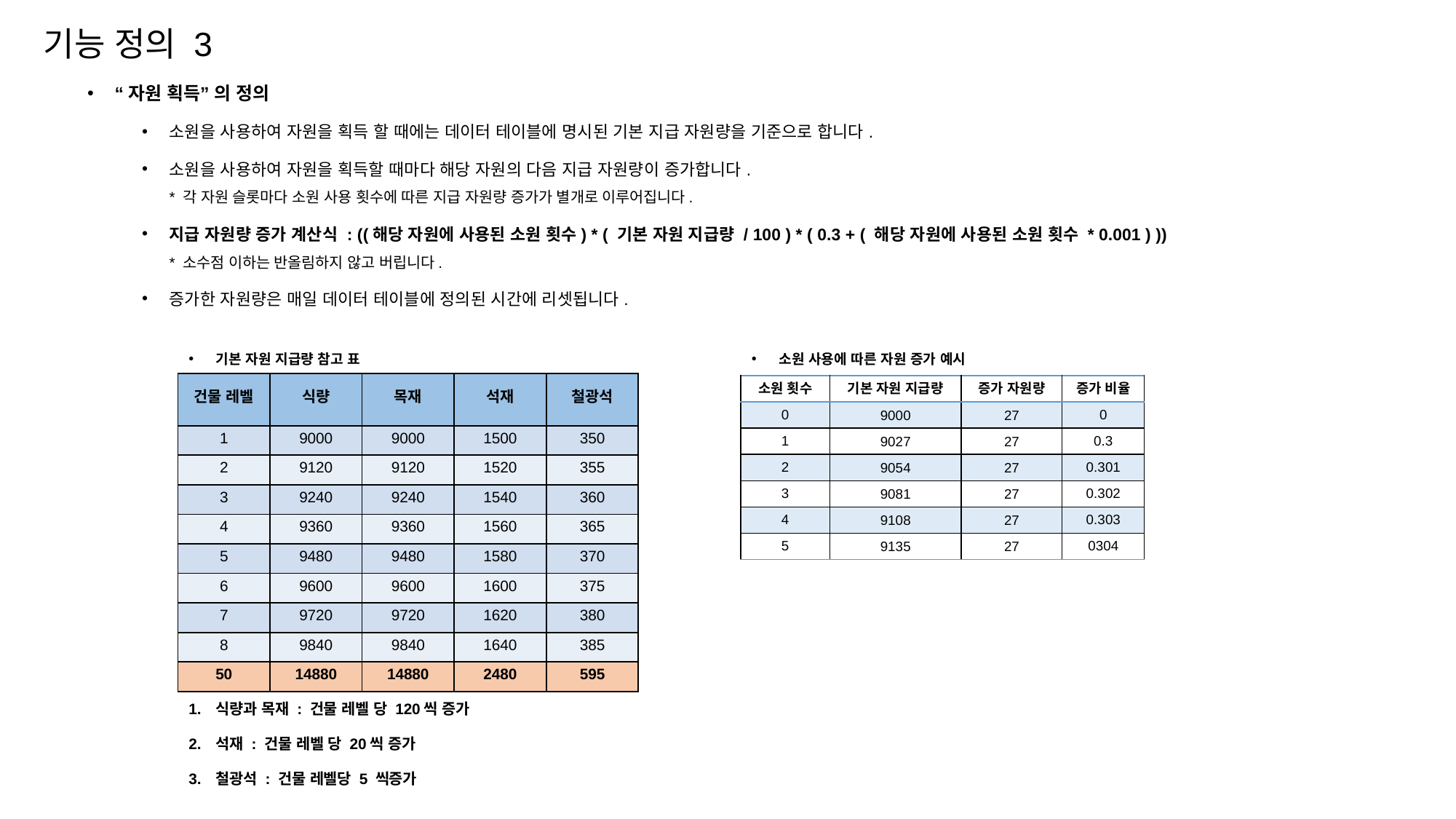

기능 정의 3
“자원 획득” 의 정의
소원을 사용하여 자원을 획득 할 때에는 데이터 테이블에 명시된 기본 지급 자원량을 기준으로 합니다.
소원을 사용하여 자원을 획득할 때마다 해당 자원의 다음 지급 자원량이 증가합니다.
* 각 자원 슬롯마다 소원 사용 횟수에 따른 지급 자원량 증가가 별개로 이루어집니다.
지급 자원량 증가 계산식 : ((해당 자원에 사용된 소원 횟수) * ( 기본 자원 지급량 / 100 ) * ( 0.3 + ( 해당 자원에 사용된 소원 횟수 * 0.001 ) ))
* 소수점 이하는 반올림하지 않고 버립니다.
증가한 자원량은 매일 데이터 테이블에 정의된 시간에 리셋됩니다.

기본 자원 지급량 참고 표
소원 사용에 따른 자원 증가 예시
| 건물 레벨 | 식량 | 목재 | 석재 | 철광석 |
| --- | --- | --- | --- | --- |
| 1 | 9000 | 9000 | 1500 | 350 |
| 2 | 9120 | 9120 | 1520 | 355 |
| 3 | 9240 | 9240 | 1540 | 360 |
| 4 | 9360 | 9360 | 1560 | 365 |
| 5 | 9480 | 9480 | 1580 | 370 |
| 6 | 9600 | 9600 | 1600 | 375 |
| 7 | 9720 | 9720 | 1620 | 380 |
| 8 | 9840 | 9840 | 1640 | 385 |
| 50 | 14880 | 14880 | 2480 | 595 |
| 소원 횟수 | 기본 자원 지급량 | 증가 자원량 | 증가 비율 |
| --- | --- | --- | --- |
| 0 | 9000 | 27 | 0 |
| 1 | 9027 | 27 | 0.3 |
| 2 | 9054 | 27 | 0.301 |
| 3 | 9081 | 27 | 0.302 |
| 4 | 9108 | 27 | 0.303 |
| 5 | 9135 | 27 | 0304 |
식량과 목재 : 건물 레벨 당 120씩 증가
석재 : 건물 레벨 당 20씩 증가
철광석 : 건물 레벨당 5 씩증가